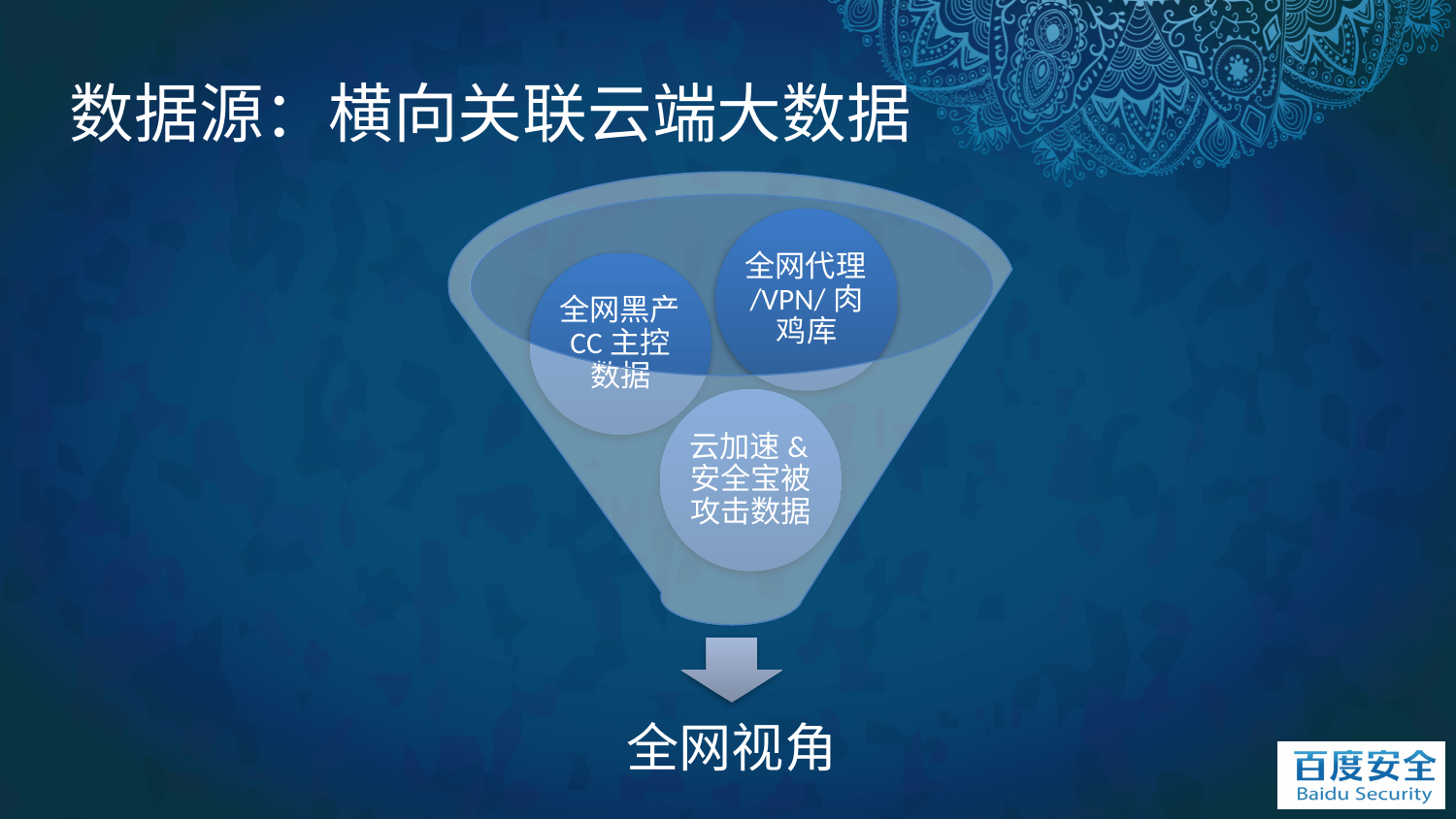

数据源：横向关联云端大数据
全网视角
云加速&安全宝被攻击数据
全网黑产CC主控数据
全网代理/VPN/肉鸡库